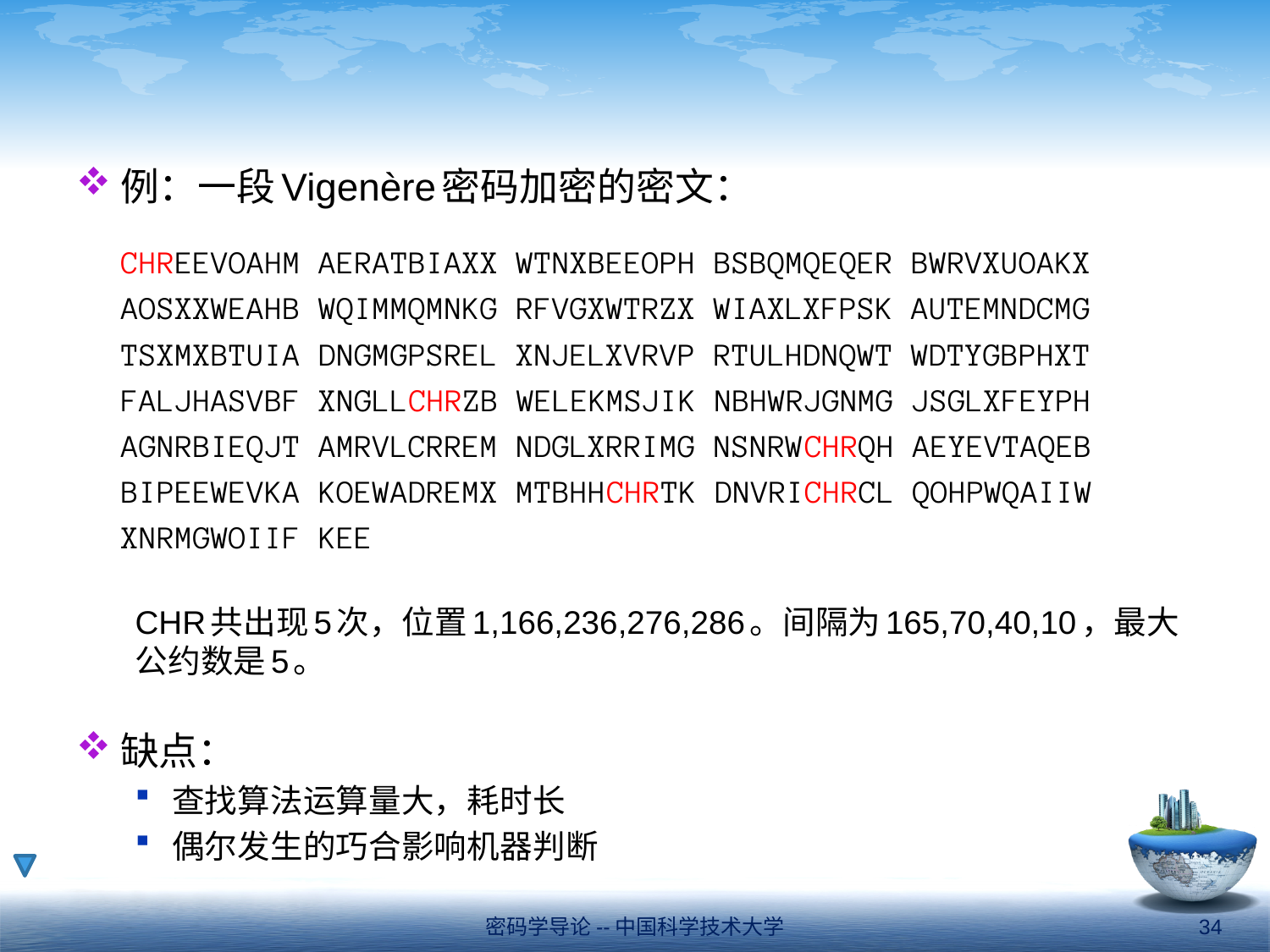

#
例：一段Vigenère密码加密的密文：

CHREEVOAHM AERATBIAXX WTNXBEEOPH BSBQMQEQER BWRVXUOAKX
AOSXXWEAHB WQIMMQMNKG RFVGXWTRZX WIAXLXFPSK AUTEMNDCMG
TSXMXBTUIA DNGMGPSREL XNJELXVRVP RTULHDNQWT WDTYGBPHXT
FALJHASVBF XNGLLCHRZB WELEKMSJIK NBHWRJGNMG JSGLXFEYPH
AGNRBIEQJT AMRVLCRREM NDGLXRRIMG NSNRWCHRQH AEYEVTAQEB
BIPEEWEVKA KOEWADREMX MTBHHCHRTK DNVRICHRCL QOHPWQAIIW
XNRMGWOIIF KEE

CHR共出现5次，位置1,166,236,276,286。间隔为165,70,40,10，最大公约数是5。

缺点：
查找算法运算量大，耗时长
偶尔发生的巧合影响机器判断

密码学导论--中国科学技术大学
34